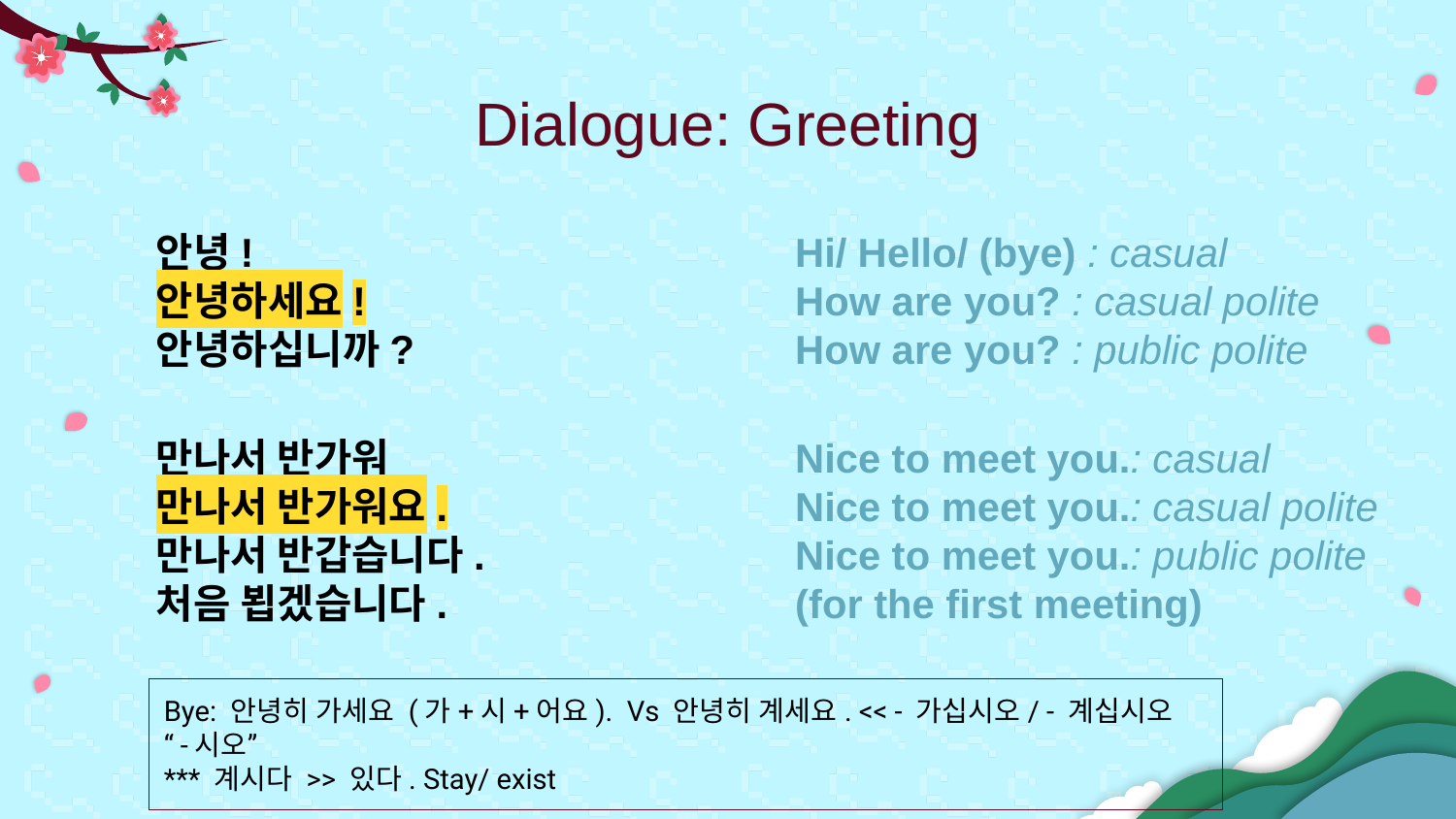

# Dialogue: Greeting
안녕!
안녕하세요!
안녕하십니까?
Hi/ Hello/ (bye) : casual
How are you? : casual polite
How are you? : public polite
만나서 반가워
만나서 반가워요.
만나서 반갑습니다.
처음 뵙겠습니다.
Nice to meet you.: casual
Nice to meet you.: casual polite
Nice to meet you.: public polite
(for the first meeting)
Bye: 안녕히 가세요 (가+시+어요).  Vs 안녕히 계세요. << - 가십시오/ - 계십시오   “-시오”
*** 계시다 >> 있다. Stay/ exist